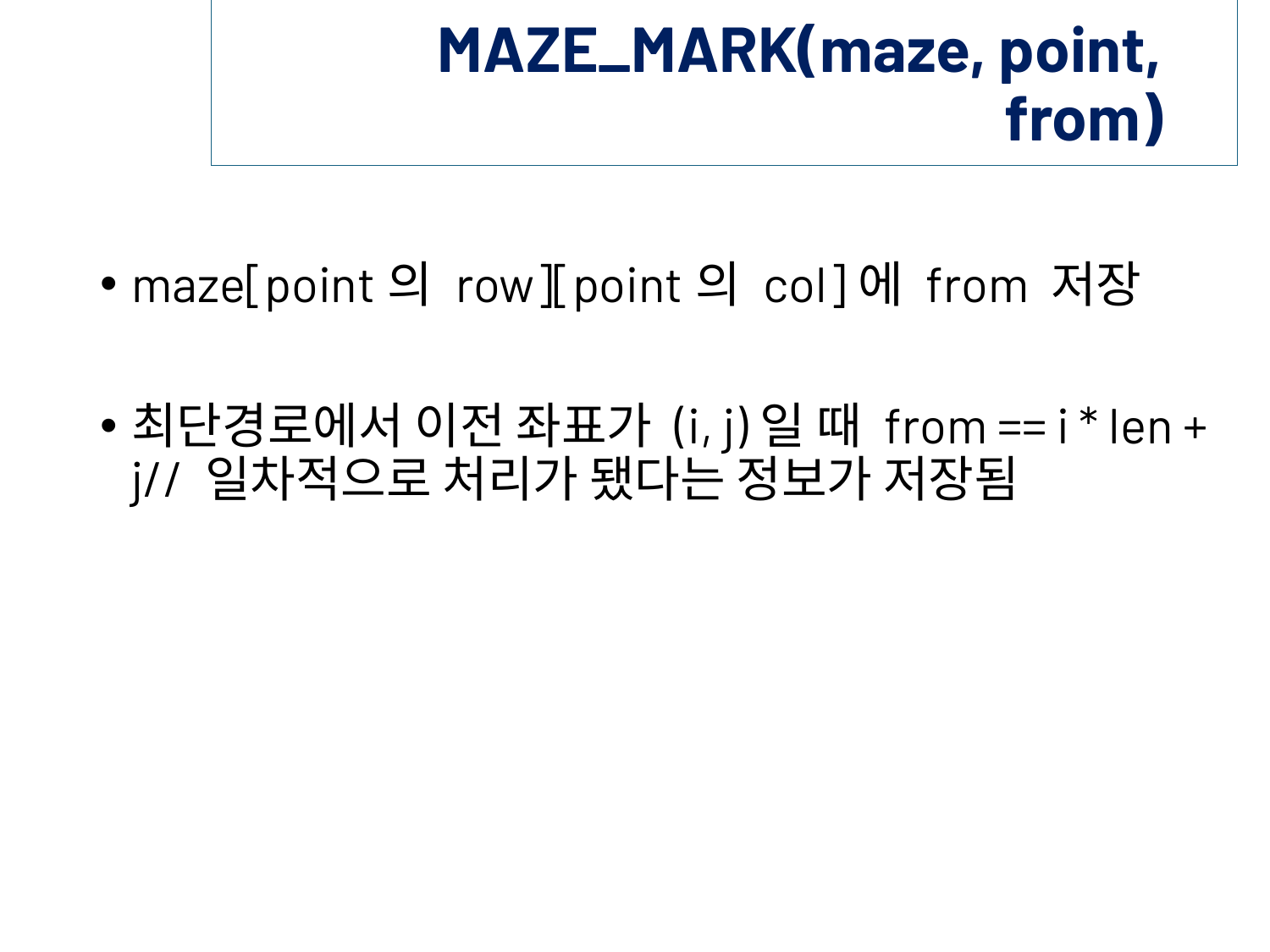

# MAZE_MARK(maze, point, from)
maze[point의 row][point의 col]에 from 저장

최단경로에서 이전 좌표가 (i, j)일 때 from == i * len + j// 일차적으로 처리가 됐다는 정보가 저장됨